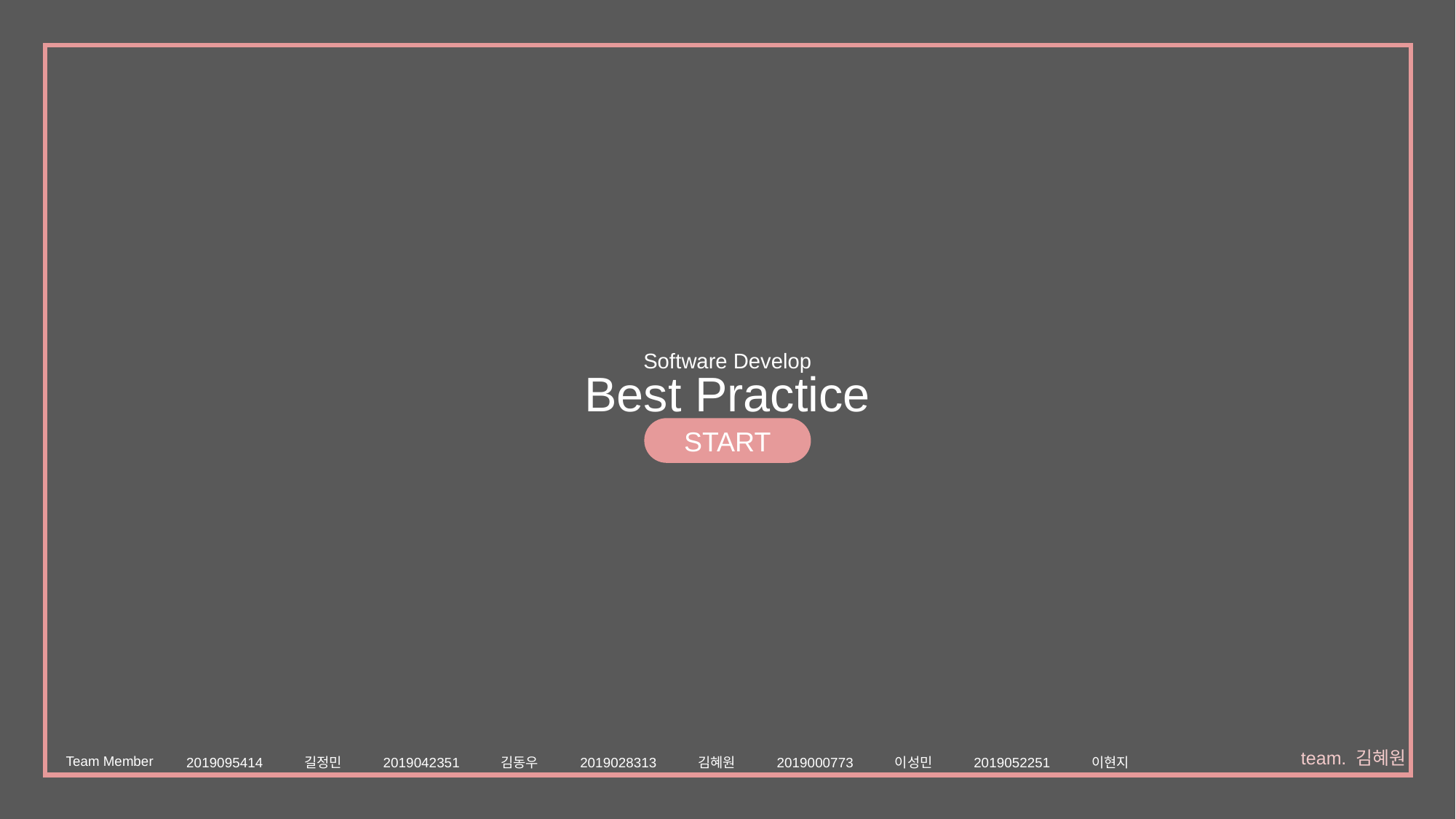

Software Develop
Best Practice
START
team. 김혜원
Team Member
2019095414
길정민
2019042351
김동우
2019028313
김혜원
2019000773
이성민
2019052251
이현지